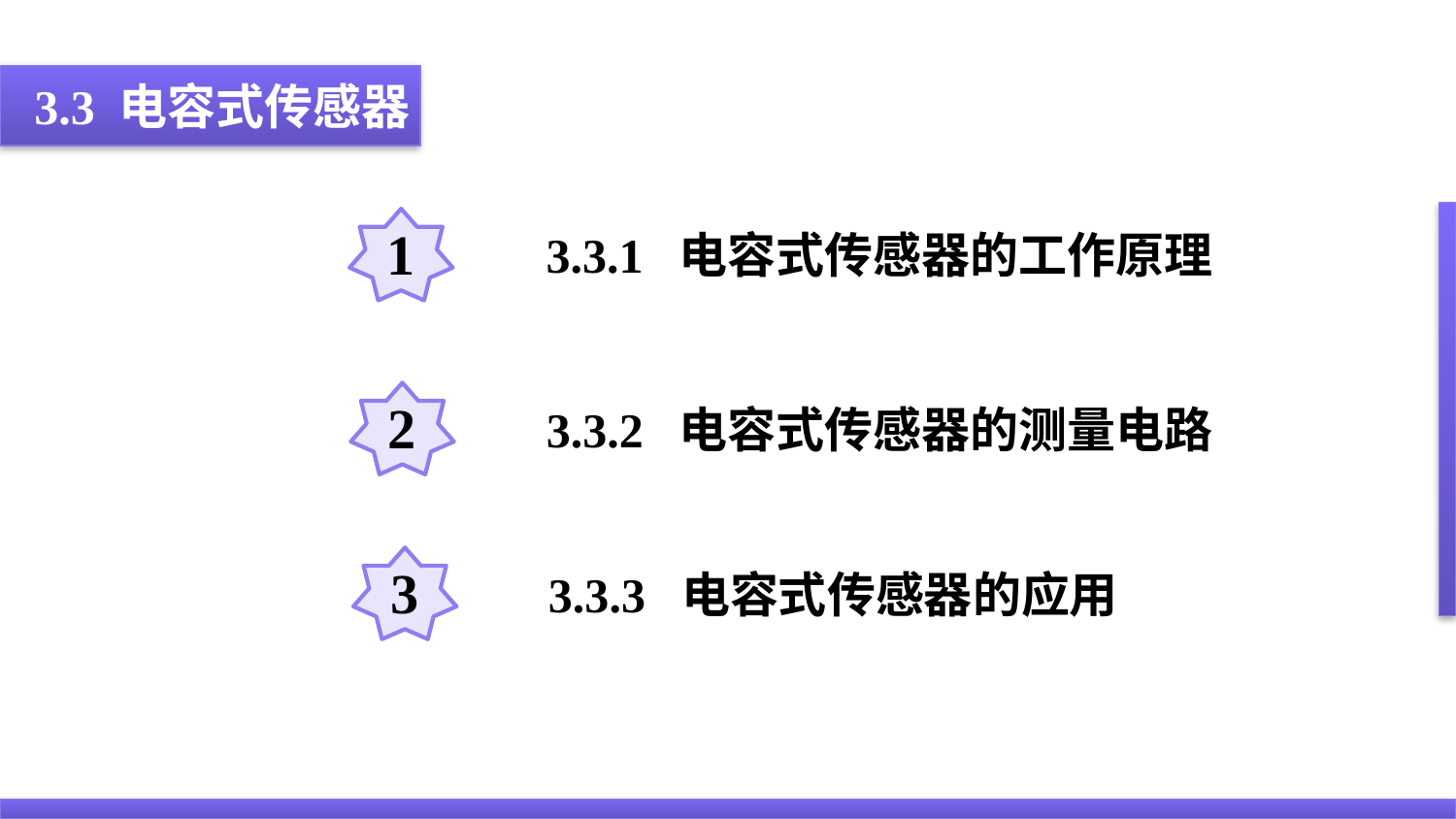

3.3 电容式传感器
1
3.3.1  电容式传感器的工作原理
2
3.3.2  电容式传感器的测量电路
3
3.3.3  电容式传感器的应用